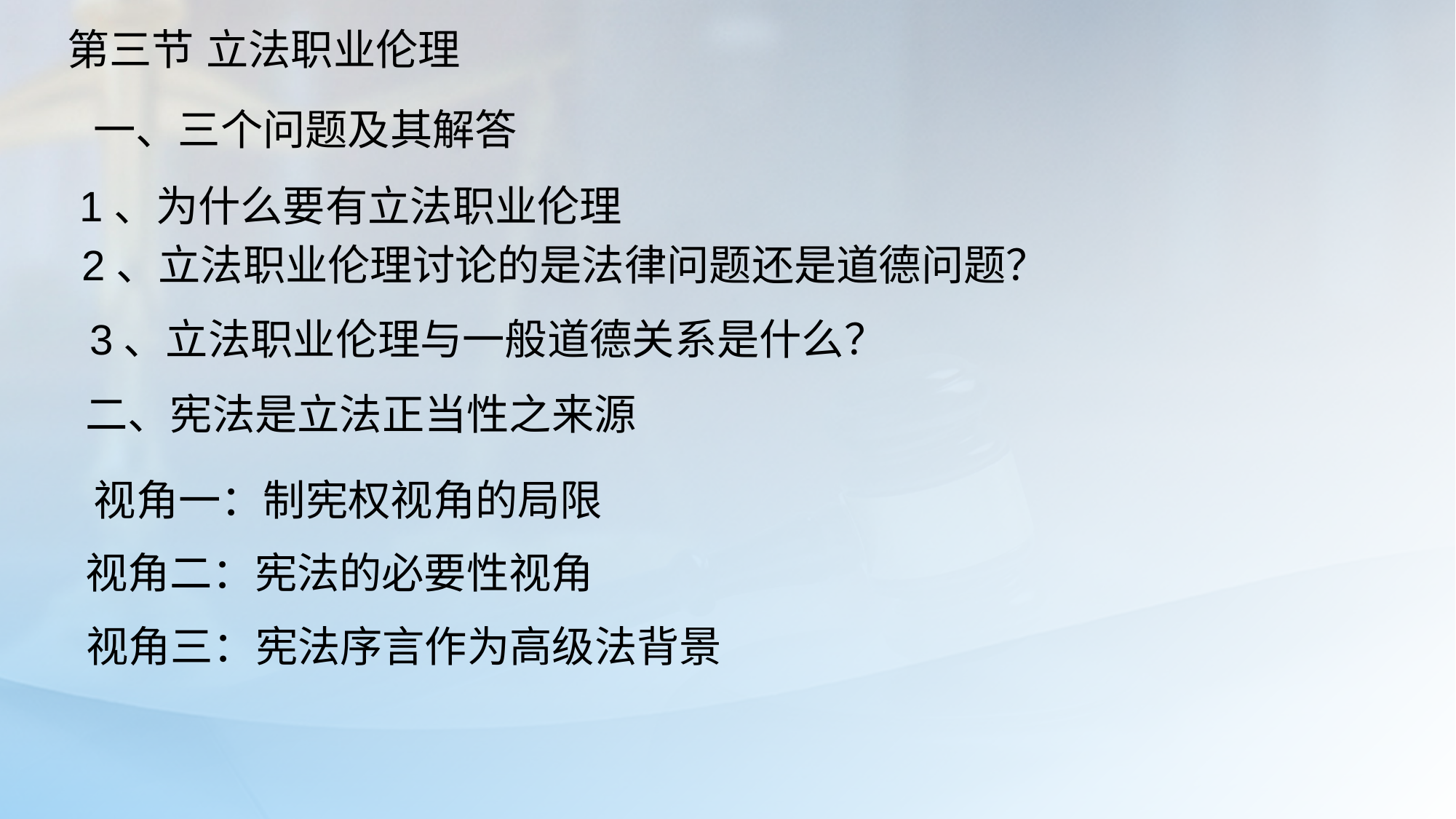

第三节 立法职业伦理
一、三个问题及其解答
1、为什么要有立法职业伦理
2、立法职业伦理讨论的是法律问题还是道德问题？
3、立法职业伦理与一般道德关系是什么？
二、宪法是立法正当性之来源
视角一：制宪权视角的局限
视角二：宪法的必要性视角
视角三：宪法序言作为高级法背景